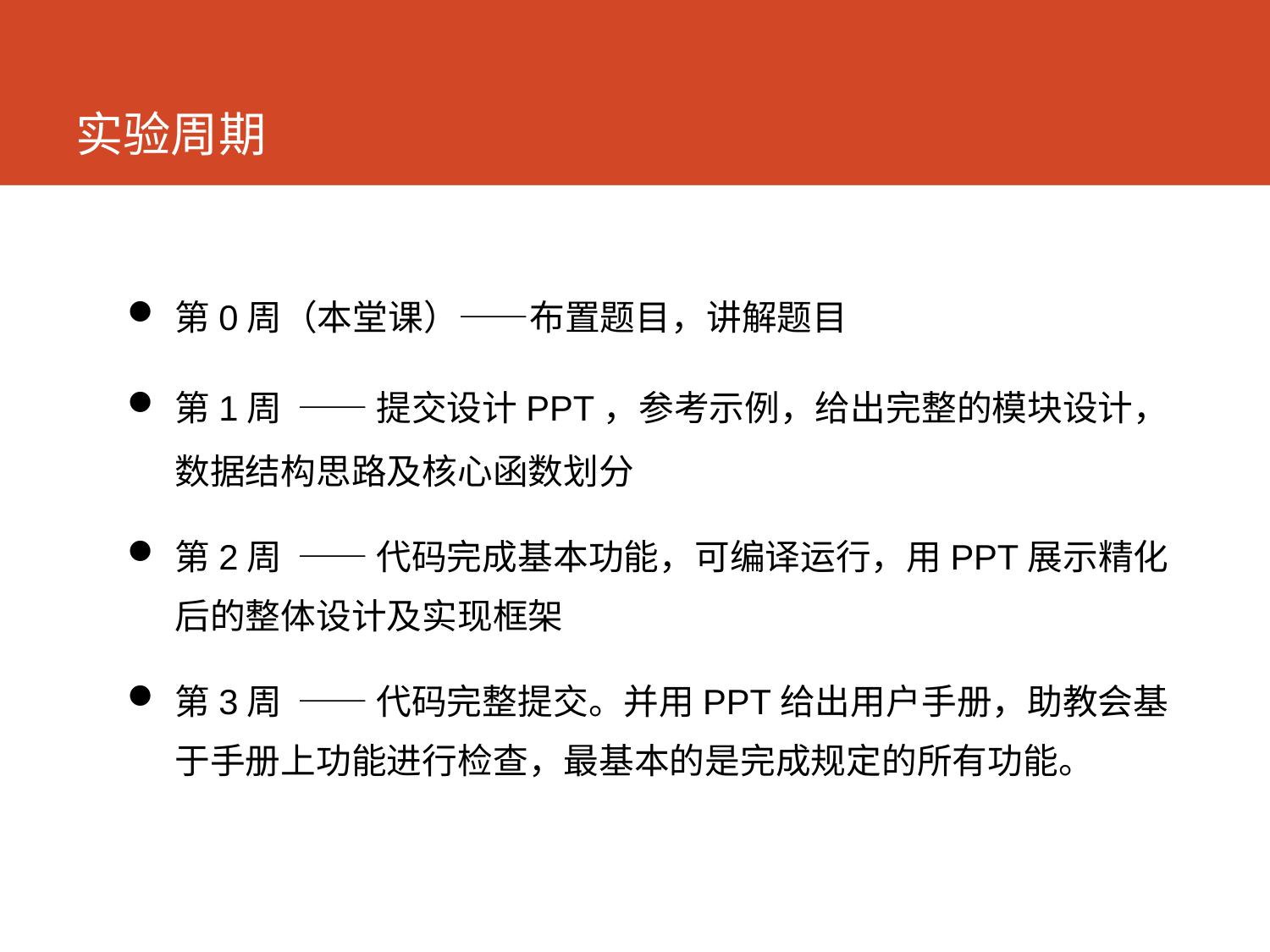

# 实验周期
第0周（本堂课）——布置题目，讲解题目
第1周  —— 提交设计PPT，参考示例，给出完整的模块设计，数据结构思路及核心函数划分
第2周  —— 代码完成基本功能，可编译运行，用PPT展示精化后的整体设计及实现框架
第3周  —— 代码完整提交。并用PPT给出用户手册，助教会基于手册上功能进行检查，最基本的是完成规定的所有功能。